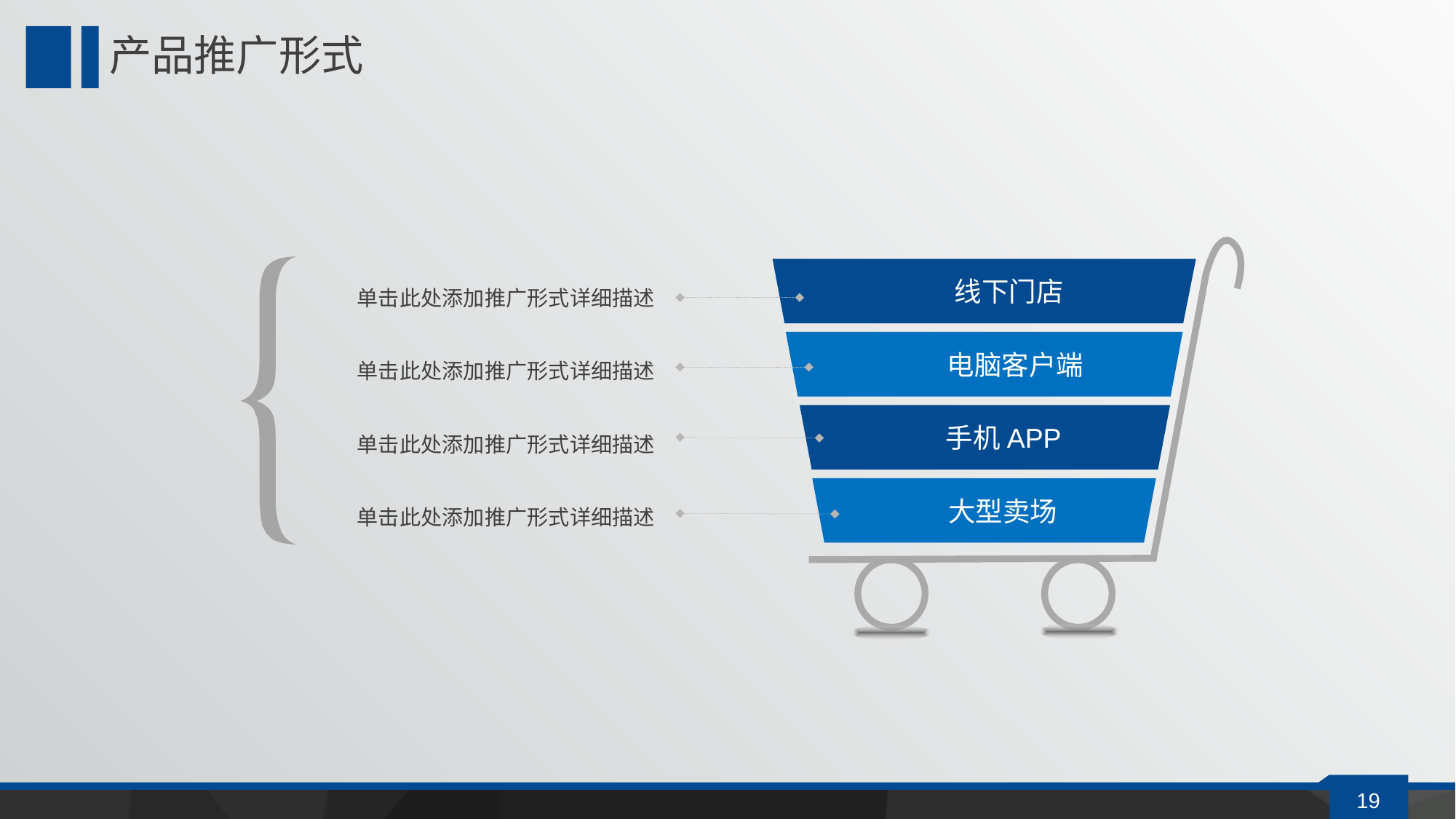

延迟符
# 产品推广形式

       线下门店

单击此处添加推广形式详细描述
         电脑客户端

单击此处添加推广形式详细描述
     手机APP

单击此处添加推广形式详细描述
     大型卖场

单击此处添加推广形式详细描述